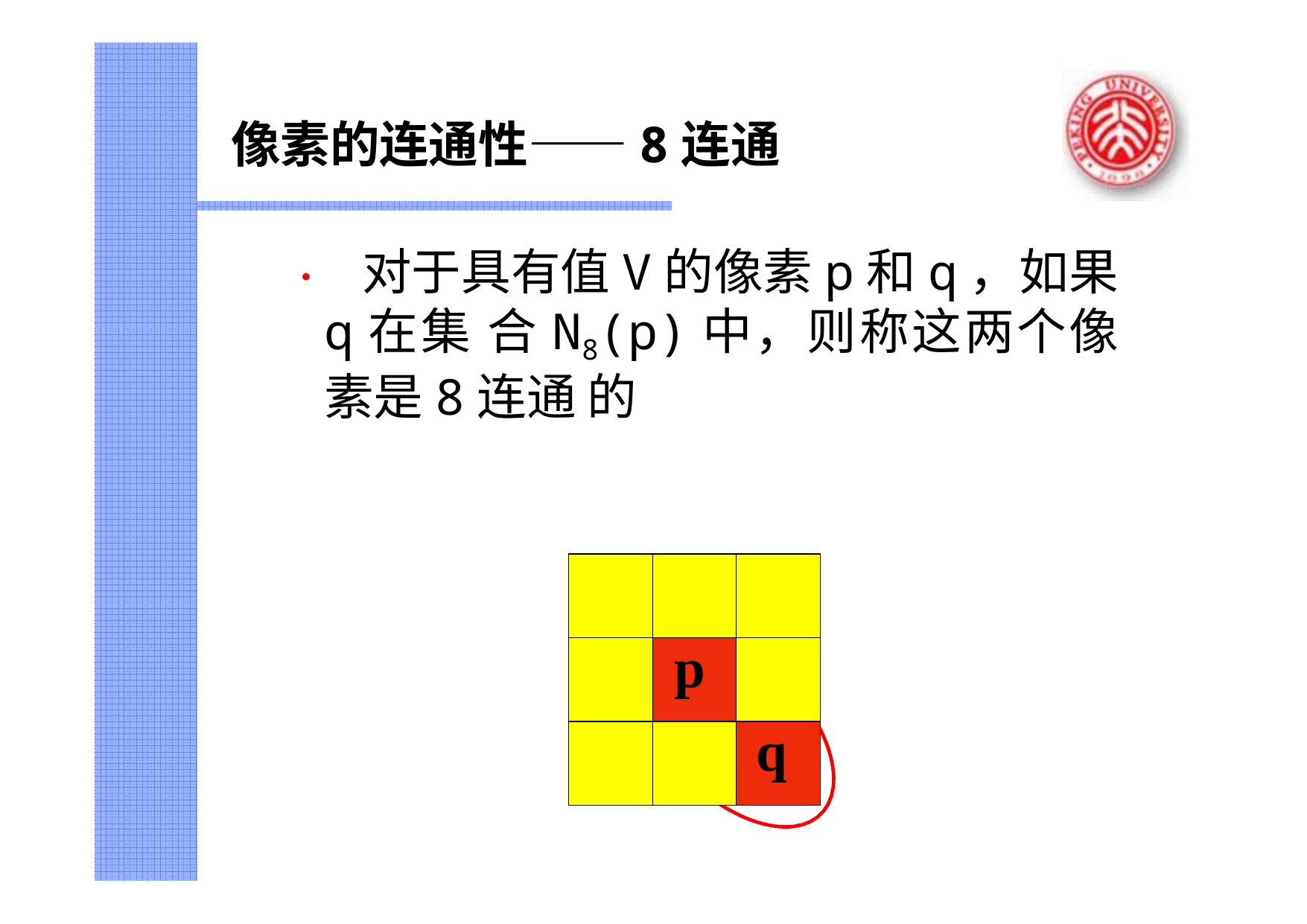

像素的连通性——8连通

• 对于具有值V的像素p和q，如果q在集 合N8(p)中，则称这两个像素是8连通 的
|  |  |  |
| --- | --- | --- |
|  | p |  |
|  |  | q |